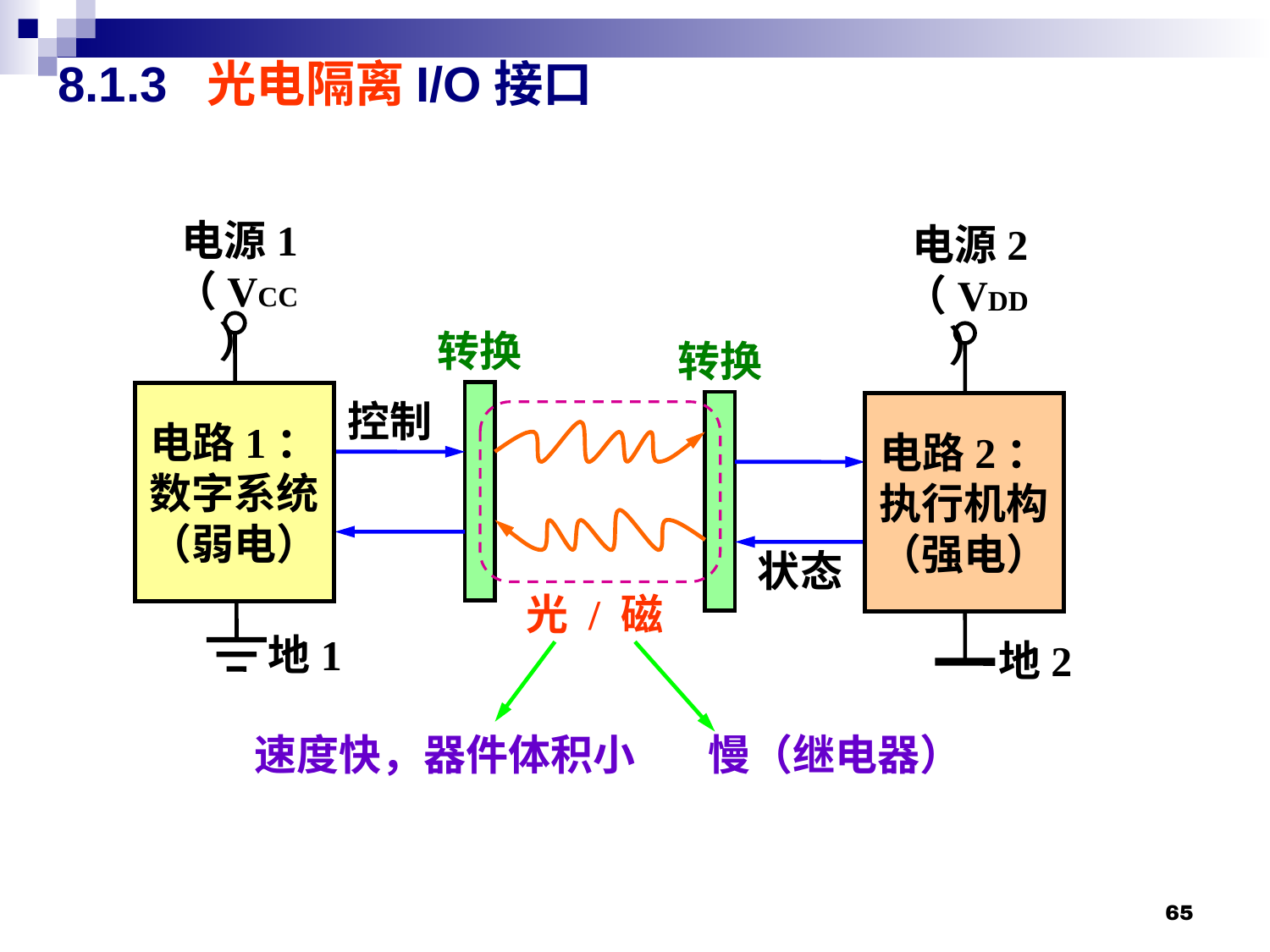

# 8.1.3  光电隔离I/O接口
电源1
（VCC）

电路1：
数字系统
（弱电）

地1

电源2
（VDD）
转换

电路2：
执行机构
（强电）

地2

转换

控制

状态

光 / 磁

速度快，器件体积小
慢（继电器）
65